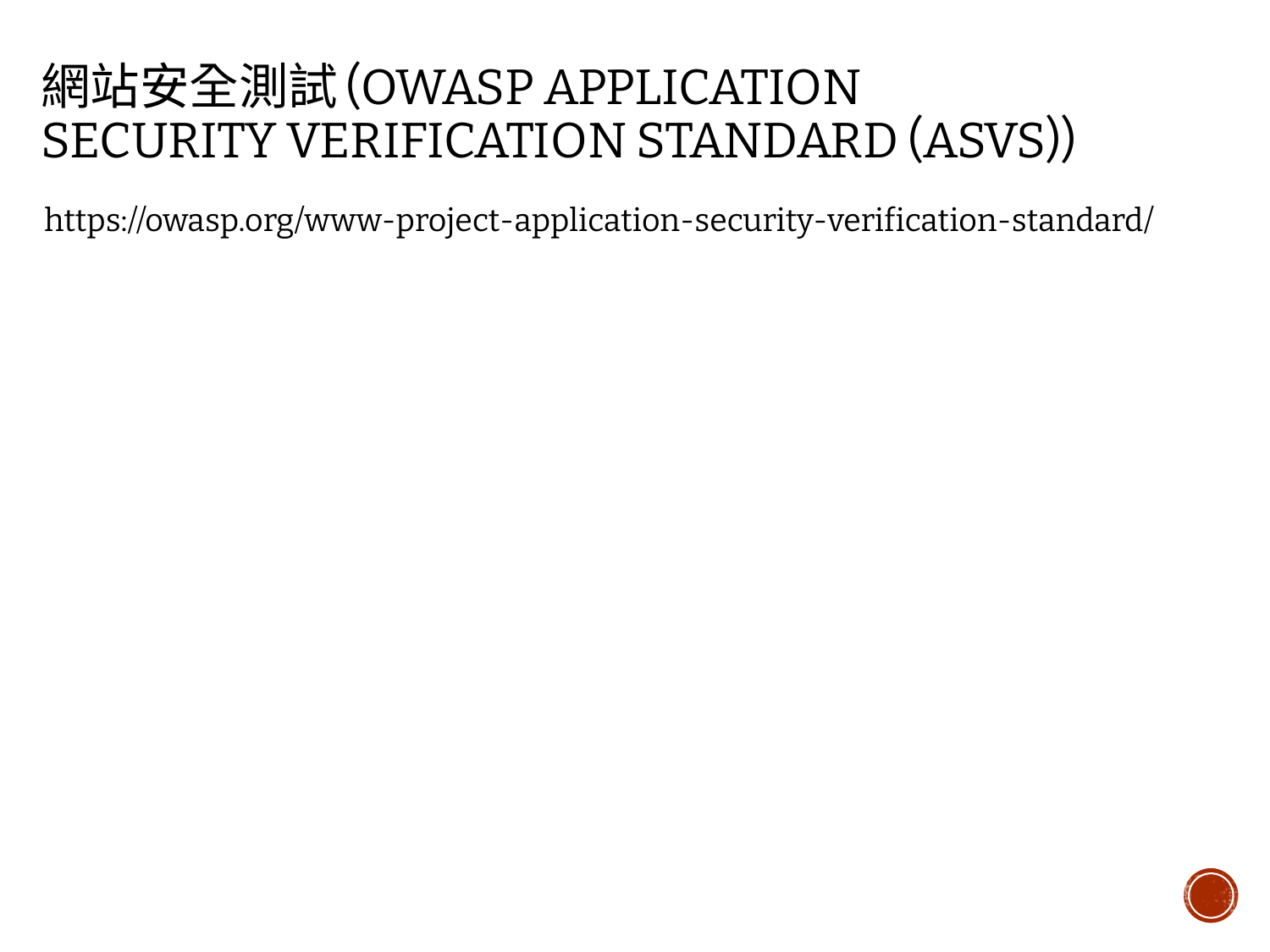

# 網站安全測試(OWASP Application Security Verification Standard (ASVS))
https://owasp.org/www-project-application-security-verification-standard/